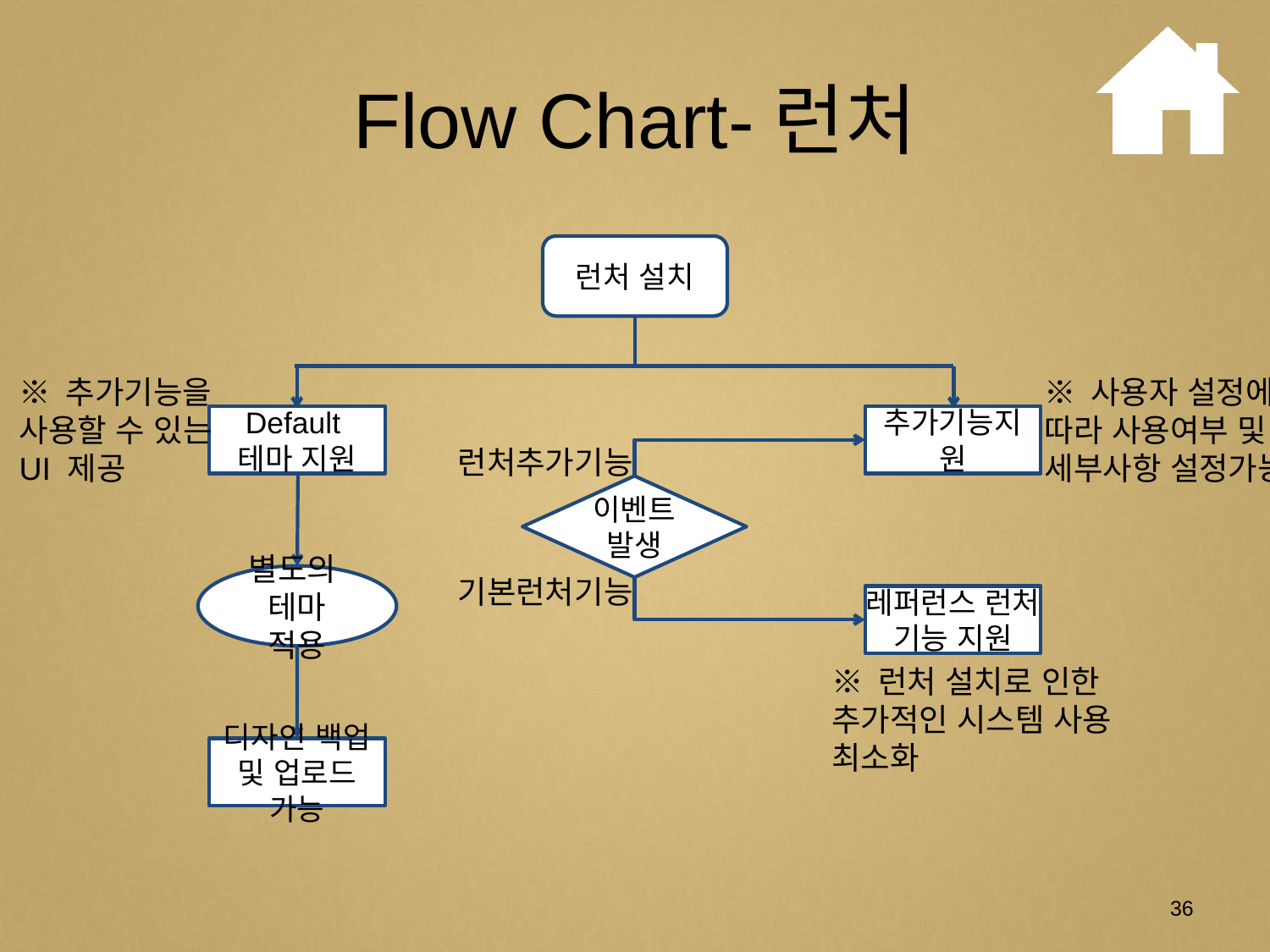

# Flow Chart-런처
런처 설치
※ 추가기능을
사용할 수 있는
UI 제공
※ 사용자 설정에
따라 사용여부 및
세부사항 설정가능
Default
테마 지원
추가기능지원
런처추가기능
이벤트 발생
별도의
테마 적용
기본런처기능
레퍼런스 런처
기능 지원
※ 런처 설치로 인한
추가적인 시스템 사용
최소화
디자인 백업
및 업로드 가능
36